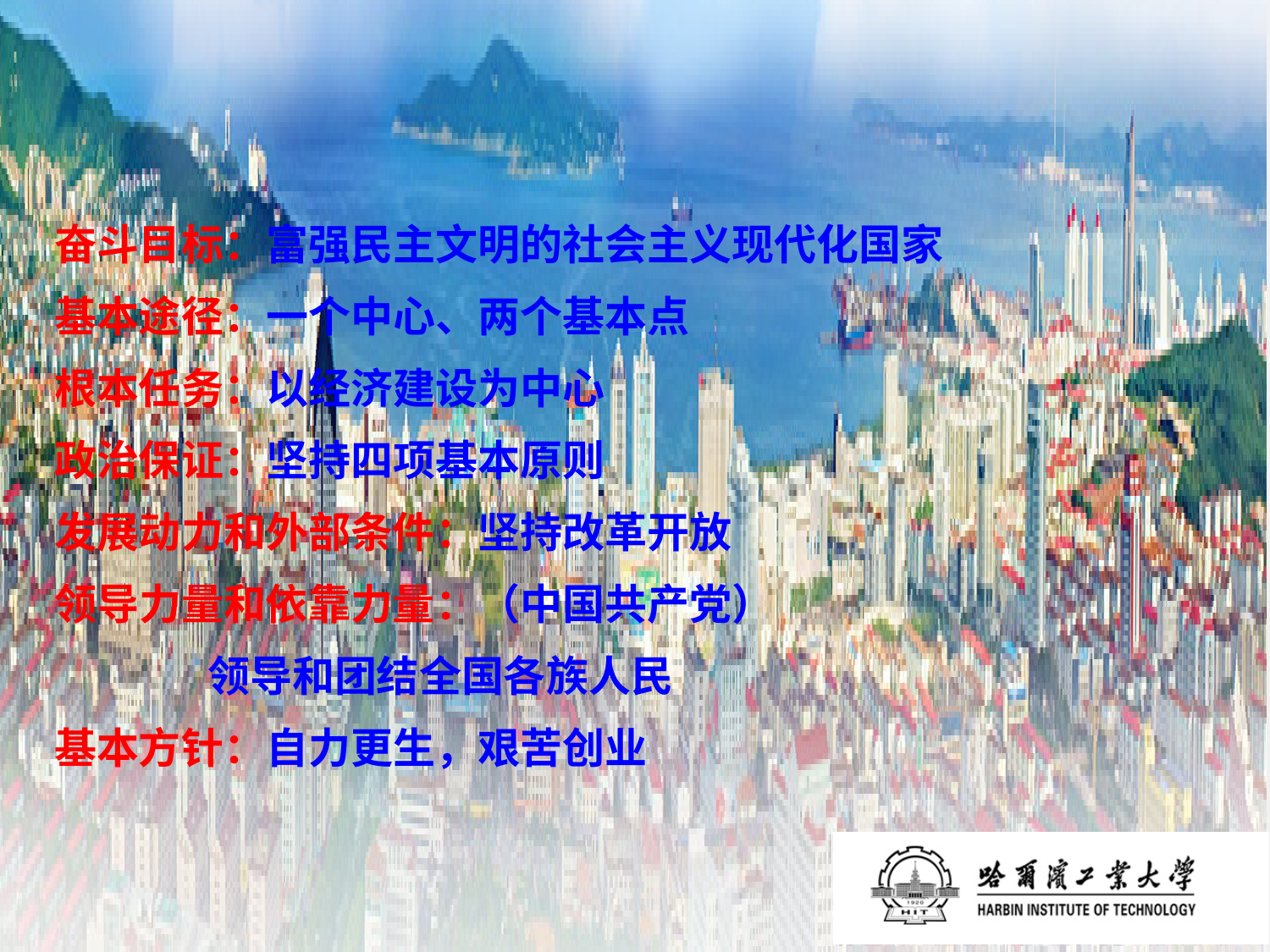

奋斗目标：富强民主文明的社会主义现代化国家
基本途径：一个中心、两个基本点
根本任务：以经济建设为中心
政治保证：坚持四项基本原则
发展动力和外部条件：坚持改革开放
领导力量和依靠力量：（中国共产党）
               领导和团结全国各族人民
基本方针：自力更生，艰苦创业